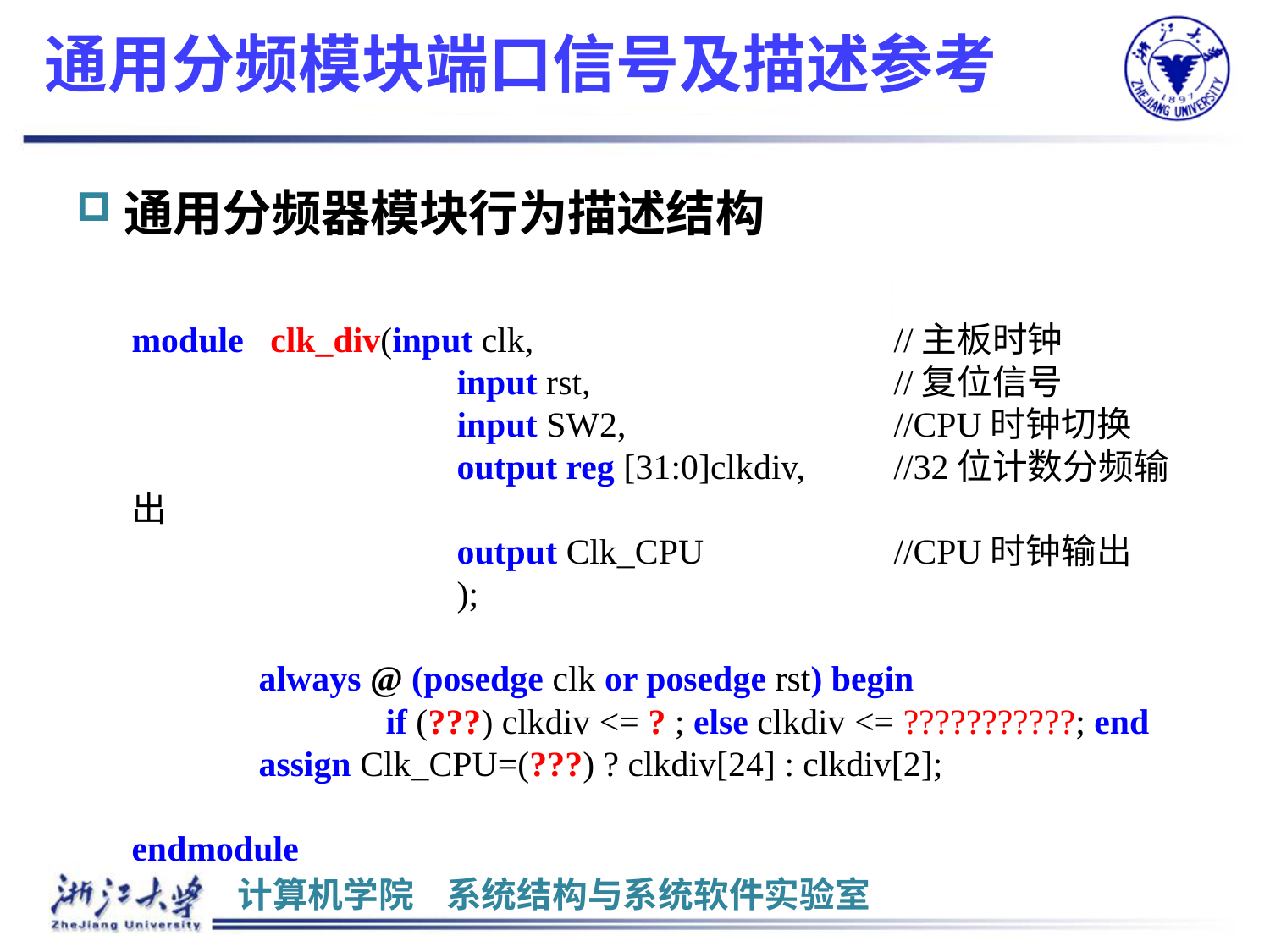

# 通用分频模块端口信号及描述参考
通用分频器模块行为描述结构

module   clk_div(input clk,			//主板时钟
		        input rst,			//复位信号
		        input SW2,			//CPU时钟切换
		        output reg [31:0]clkdiv,	//32位计数分频输出
		        output Clk_CPU		//CPU时钟输出
		        );

	always @ (posedge clk or posedge rst) begin
		if (???) clkdiv <= ? ; else clkdiv <= ???????????; end
	assign Clk_CPU=(???) ? clkdiv[24] : clkdiv[2];

endmodule